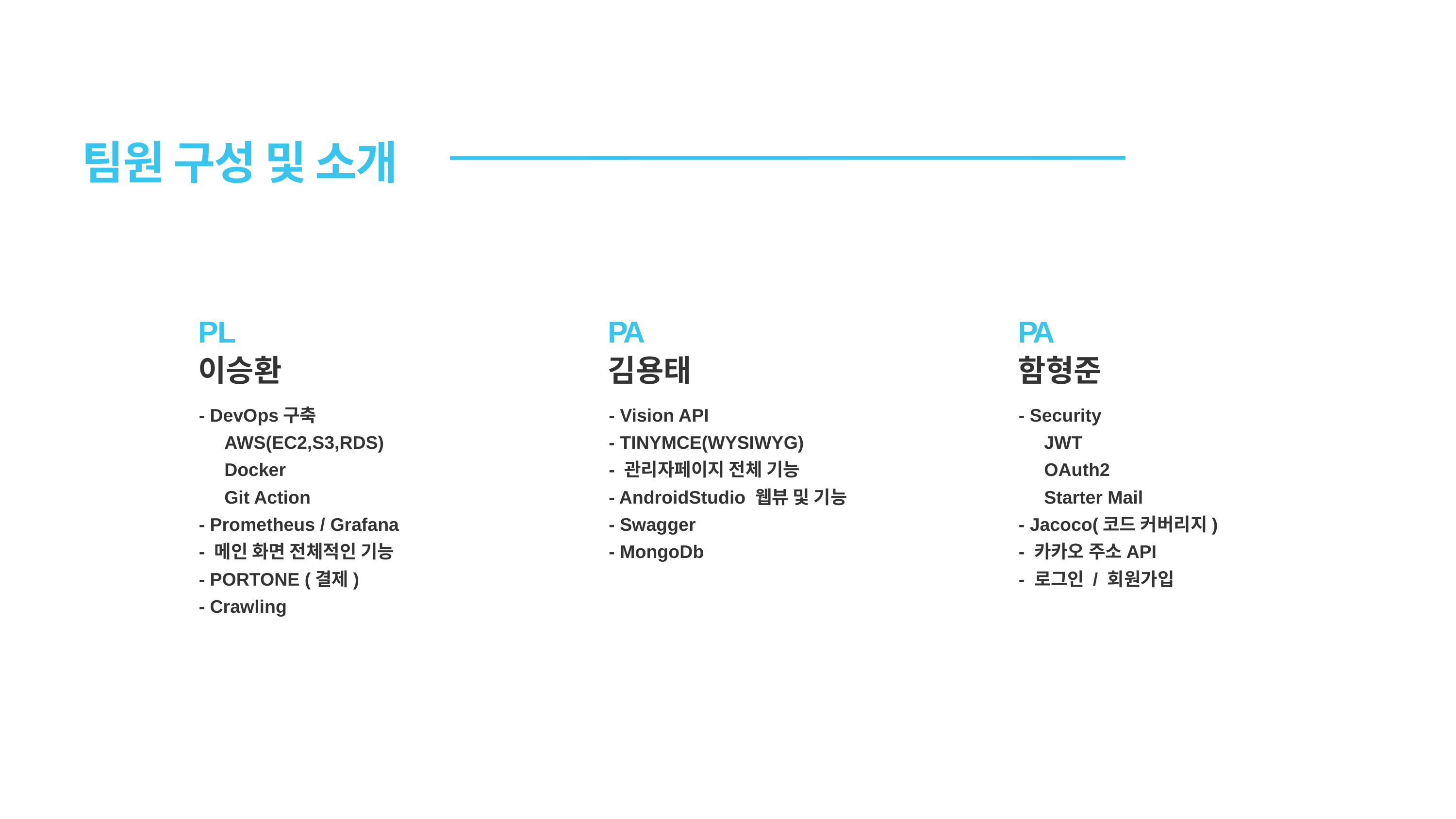

팀원 구성 및 소개

PL
PA
PA
이승환
김용태
함형준
- DevOps구축
     AWS(EC2,S3,RDS)
     Docker
     Git Action
- Prometheus / Grafana
- 메인 화면 전체적인 기능
- PORTONE (결제)
- Crawling
- Vision API
- TINYMCE(WYSIWYG)
- 관리자페이지 전체 기능
- AndroidStudio 웹뷰 및 기능
- Swagger
- MongoDb

- Security
     JWT
     OAuth2
     Starter Mail
- Jacoco(코드 커버리지)
- 카카오 주소API
- 로그인 / 회원가입